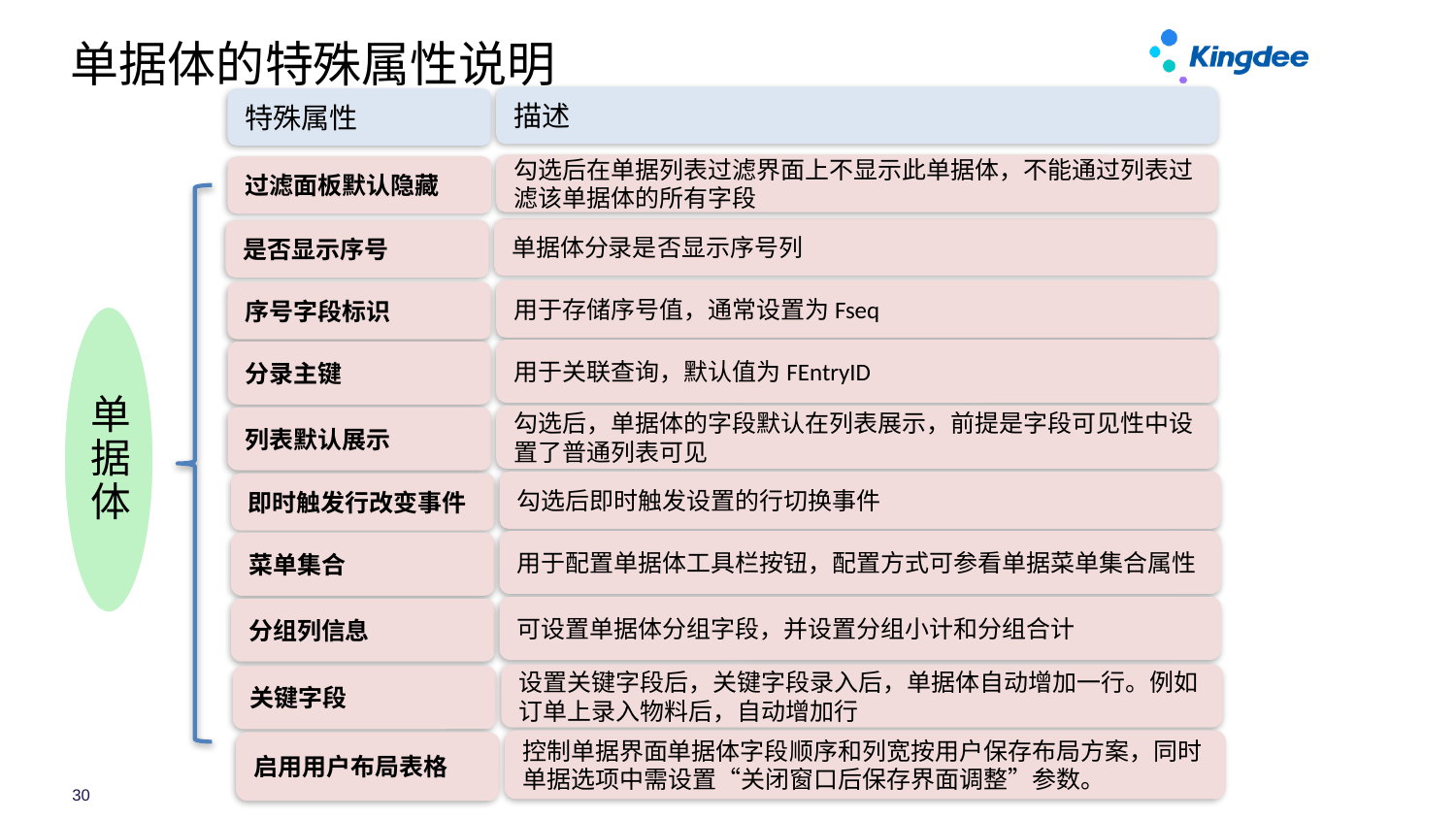

# 单据体的特殊属性说明
描述
特殊属性
勾选后在单据列表过滤界面上不显示此单据体，不能通过列表过滤该单据体的所有字段
过滤面板默认隐藏

单据体分录是否显示序号列
是否显示序号
用于存储序号值，通常设置为Fseq
序号字段标识
单据体
用于关联查询，默认值为FEntryID
分录主键
勾选后，单据体的字段默认在列表展示，前提是字段可见性中设置了普通列表可见
列表默认展示
勾选后即时触发设置的行切换事件
即时触发行改变事件
用于配置单据体工具栏按钮，配置方式可参看单据菜单集合属性
菜单集合
可设置单据体分组字段，并设置分组小计和分组合计
分组列信息
设置关键字段后，关键字段录入后，单据体自动增加一行。例如订单上录入物料后，自动增加行
关键字段
控制单据界面单据体字段顺序和列宽按用户保存布局方案，同时单据选项中需设置“关闭窗口后保存界面调整”参数。
启用用户布局表格